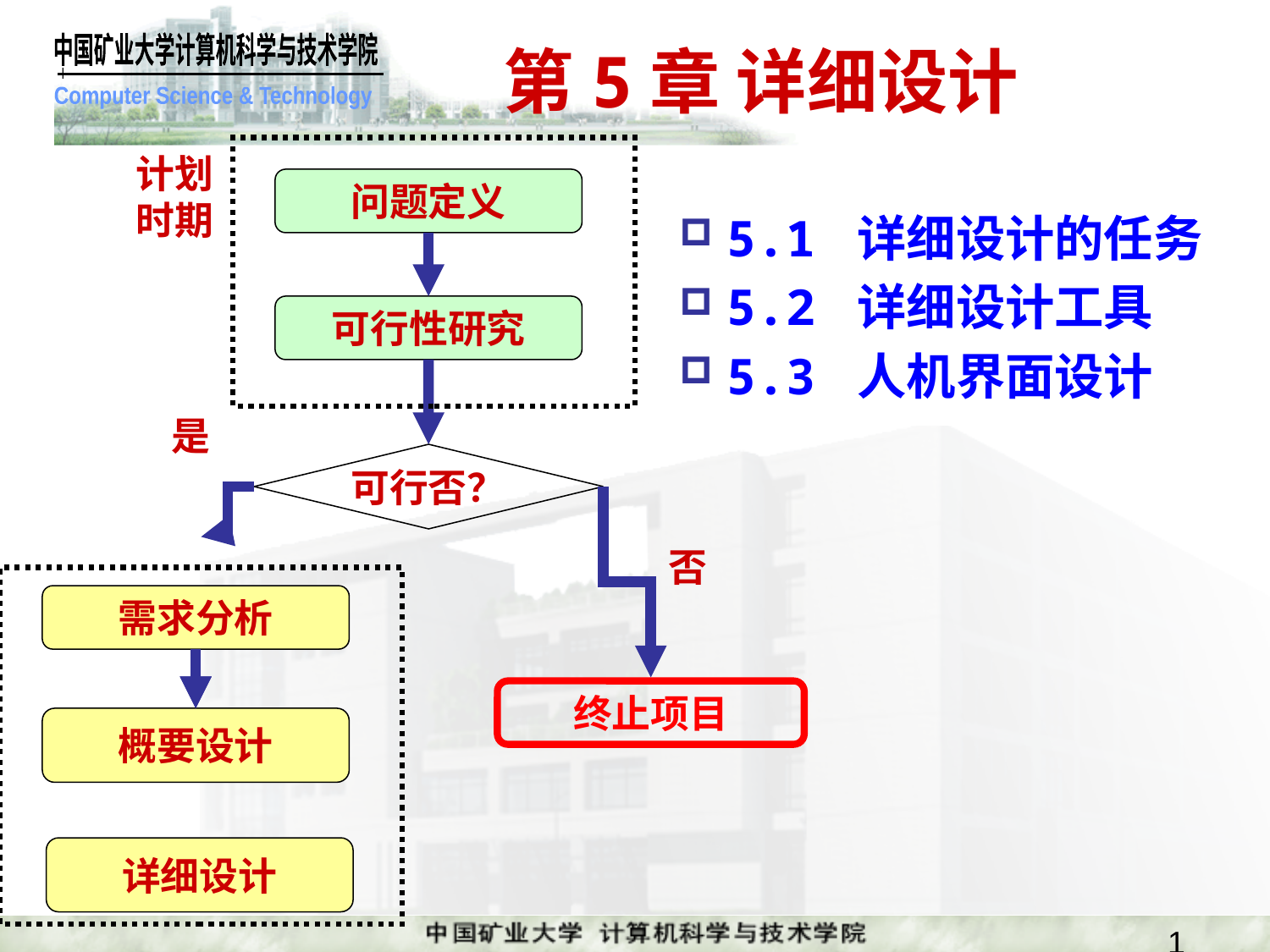

# 第5章 详细设计
计划
时期

问题定义
可行性研究
是
可行否？
否

需求分析
终止项目
概要设计
详细设计
5.1 详细设计的任务
5.2 详细设计工具
5.3 人机界面设计
1